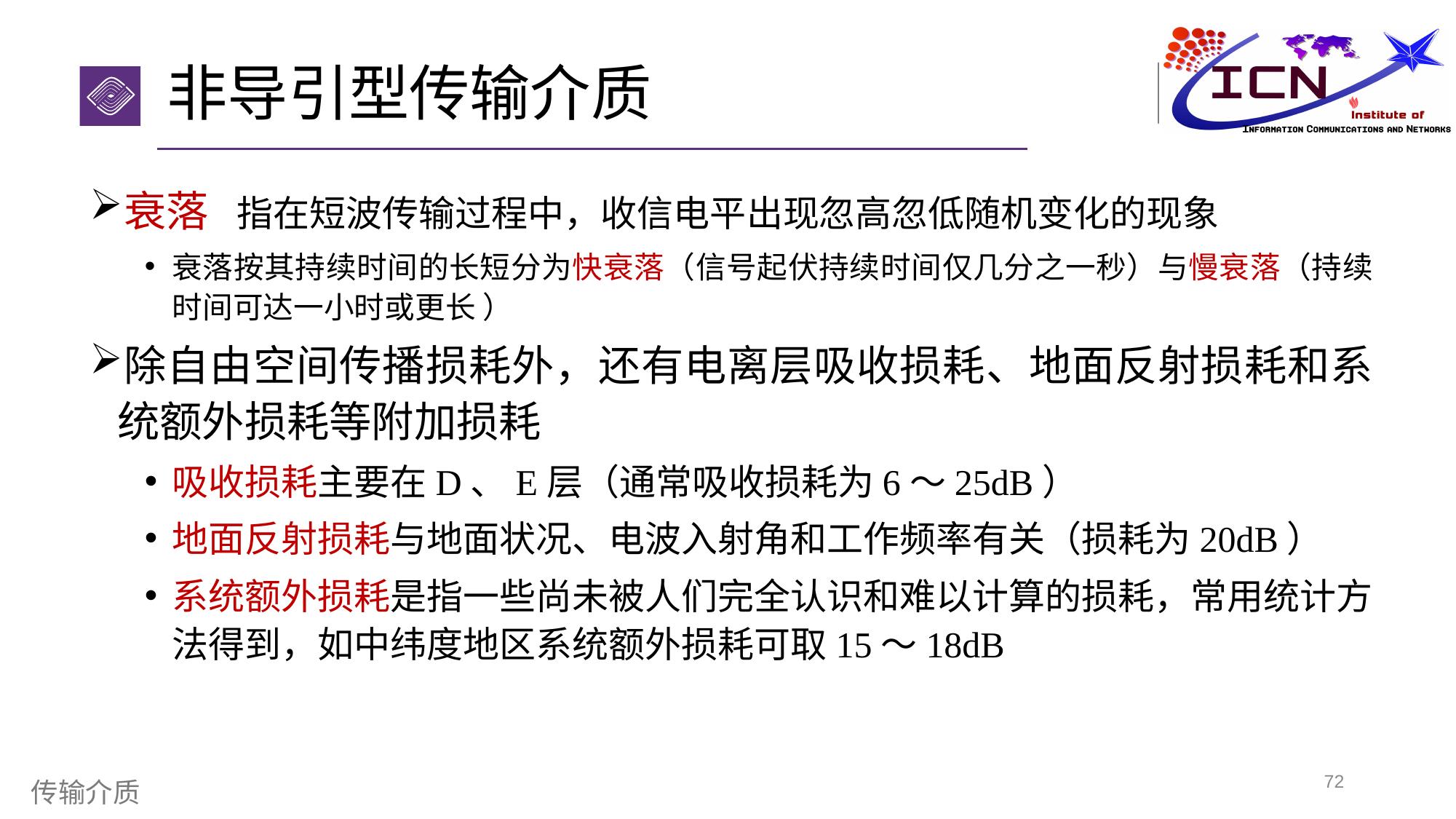

# 非导引型传输介质
衰落   指在短波传输过程中，收信电平出现忽高忽低随机变化的现象
衰落按其持续时间的长短分为快衰落（信号起伏持续时间仅几分之一秒）与慢衰落（持续时间可达一小时或更长 ）
除自由空间传播损耗外，还有电离层吸收损耗、地面反射损耗和系统额外损耗等附加损耗
吸收损耗主要在D、E层（通常吸收损耗为6～25dB）
地面反射损耗与地面状况、电波入射角和工作频率有关（损耗为20dB）
系统额外损耗是指一些尚未被人们完全认识和难以计算的损耗，常用统计方法得到，如中纬度地区系统额外损耗可取15～18dB
72
传输介质